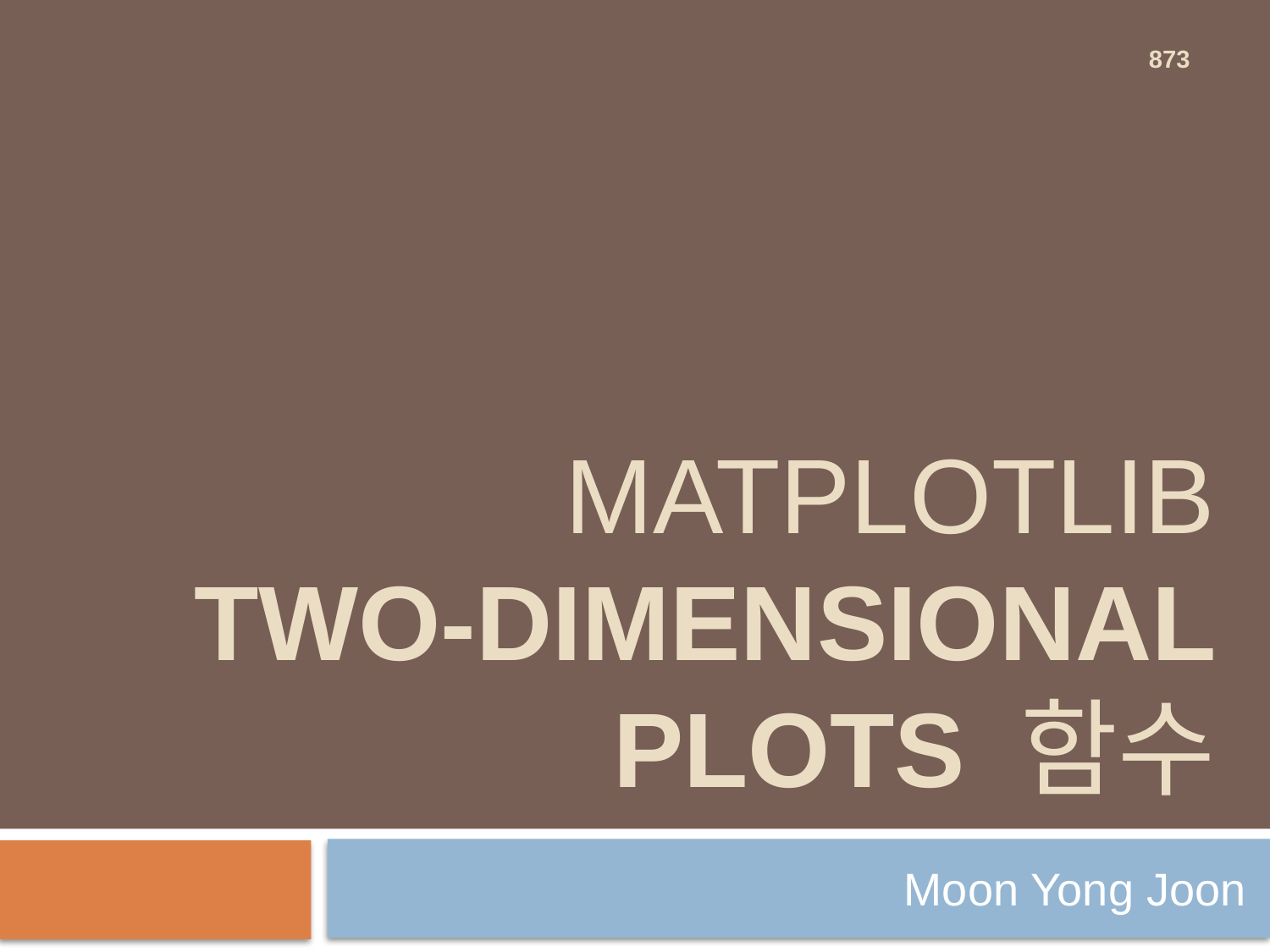

873
# MatPLOTLIB Two-dimensional plots 함수
Moon Yong Joon